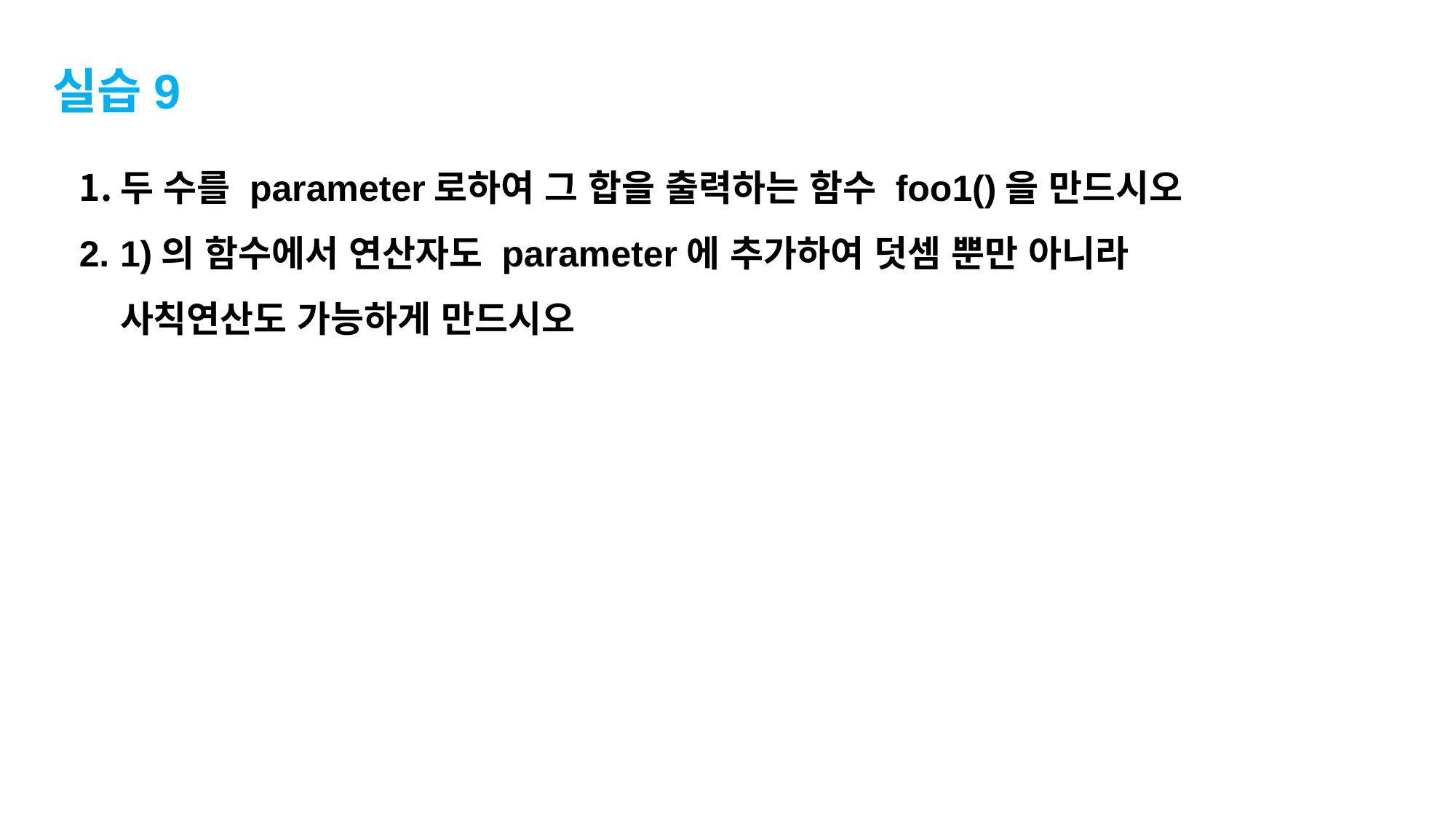

실습9
두 수를 parameter로하여 그 합을 출력하는 함수 foo1()을 만드시오
1)의 함수에서 연산자도 parameter에 추가하여 덧셈 뿐만 아니라 사칙연산도 가능하게 만드시오